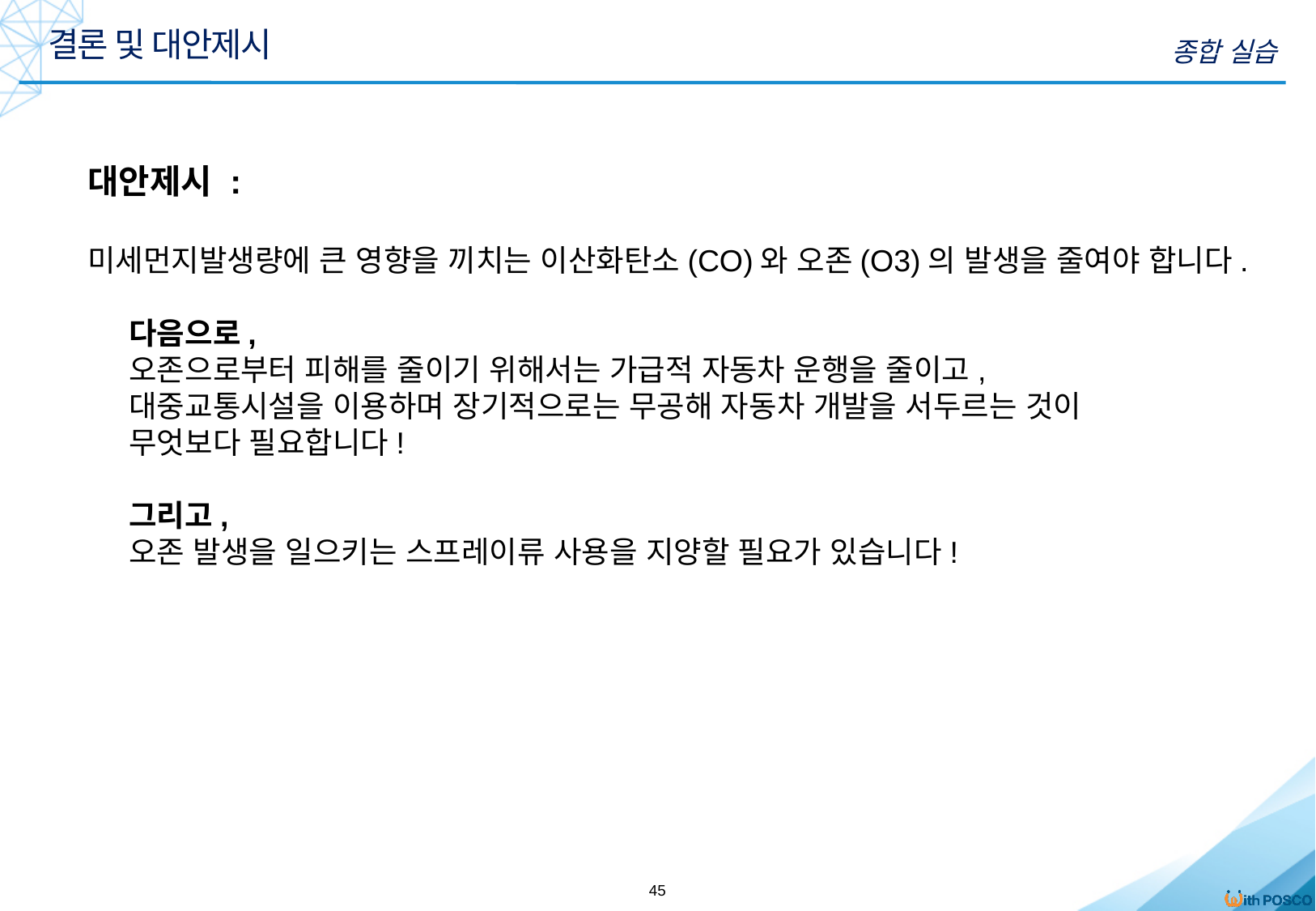

결론 및 대안제시
종합 실습
대안제시 :

미세먼지발생량에 큰 영향을 끼치는 이산화탄소(CO)와 오존(O3)의 발생을 줄여야 합니다.

    다음으로,
    오존으로부터 피해를 줄이기 위해서는 가급적 자동차 운행을 줄이고,
    대중교통시설을 이용하며 장기적으로는 무공해 자동차 개발을 서두르는 것이
    무엇보다 필요합니다!

    그리고,
    오존 발생을 일으키는 스프레이류 사용을 지양할 필요가 있습니다!